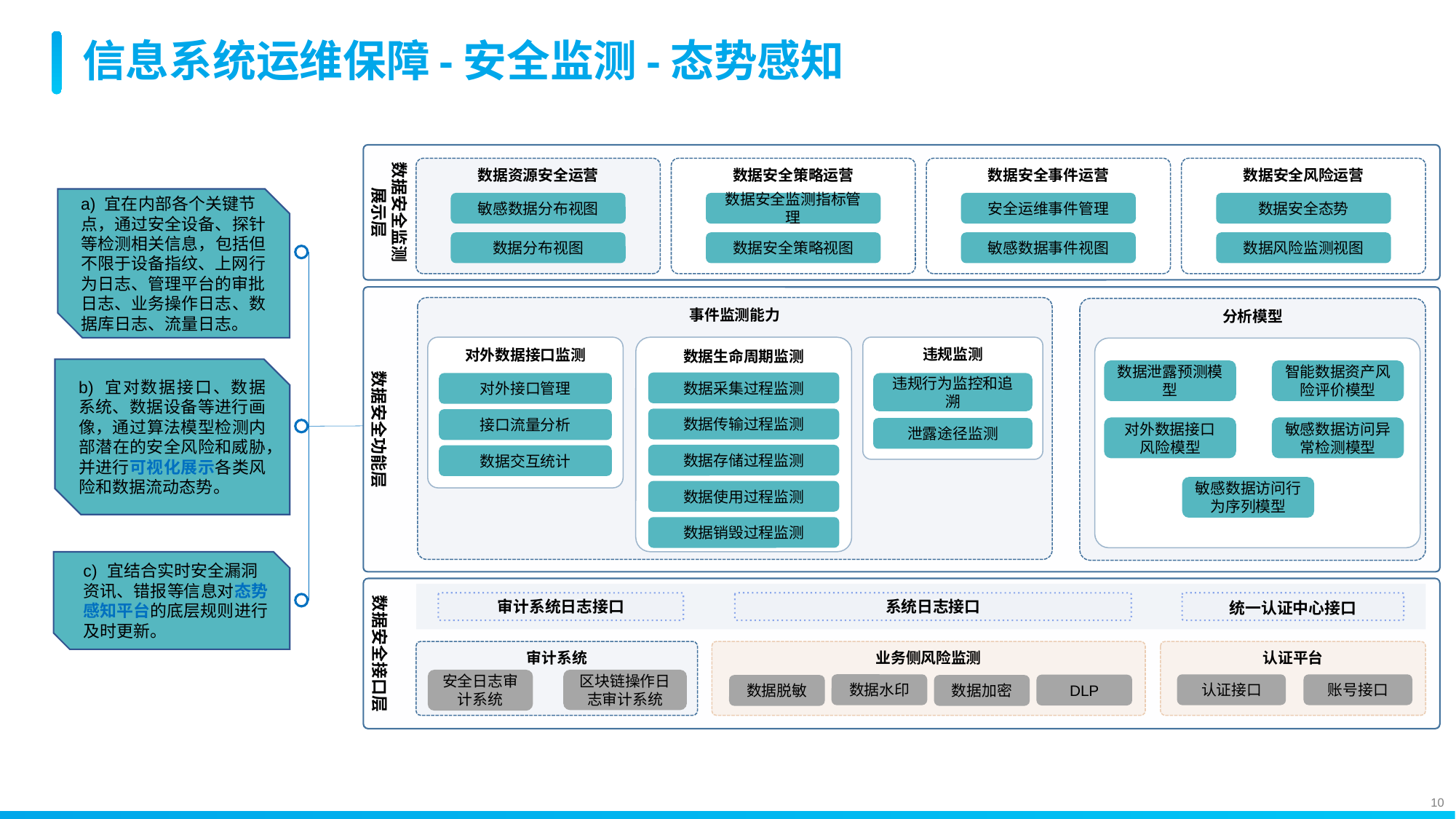

# 信息系统运维保障-安全监测-态势感知
数据安全监测展示层
数据资源安全运营
数据安全策略运营
数据安全事件运营
数据安全风险运营
敏感数据分布视图
数据分布视图
数据安全监测指标管理
数据安全策略视图
安全运维事件管理
敏感数据事件视图
数据安全态势
数据风险监测视图
数据安全功能层
事件监测能力
违规监测
违规行为监控和追溯
泄露途径监测
对外数据接口监测
对外接口管理
接口流量分析
数据交互统计
数据生命周期监测
数据采集过程监测
数据传输过程监测
数据存储过程监测
数据使用过程监测
数据销毁过程监测
分析模型

数据泄露预测模型
智能数据资产风险评价模型
敏感数据访问异常检测模型
对外数据接口
风险模型
敏感数据访问行为序列模型
数据安全接口层

审计系统日志接口
系统日志接口
统一认证中心接口
审计系统
业务侧风险监测
认证平台
安全日志审计系统
区块链操作日志审计系统
数据水印
认证接口
账号接口
DLP
数据脱敏
数据加密
a) 宜在内部各个关键节点，通过安全设备、探针等检测相关信息，包括但不限于设备指纹、上网行为日志、管理平台的审批日志、业务操作日志、数据库日志、流量日志。

b) 宜对数据接口、数据系统、数据设备等进行画像，通过算法模型检测内部潜在的安全风险和威胁，并进行可视化展示各类风险和数据流动态势。
c) 宜结合实时安全漏洞资讯、错报等信息对态势感知平台的底层规则进行及时更新。